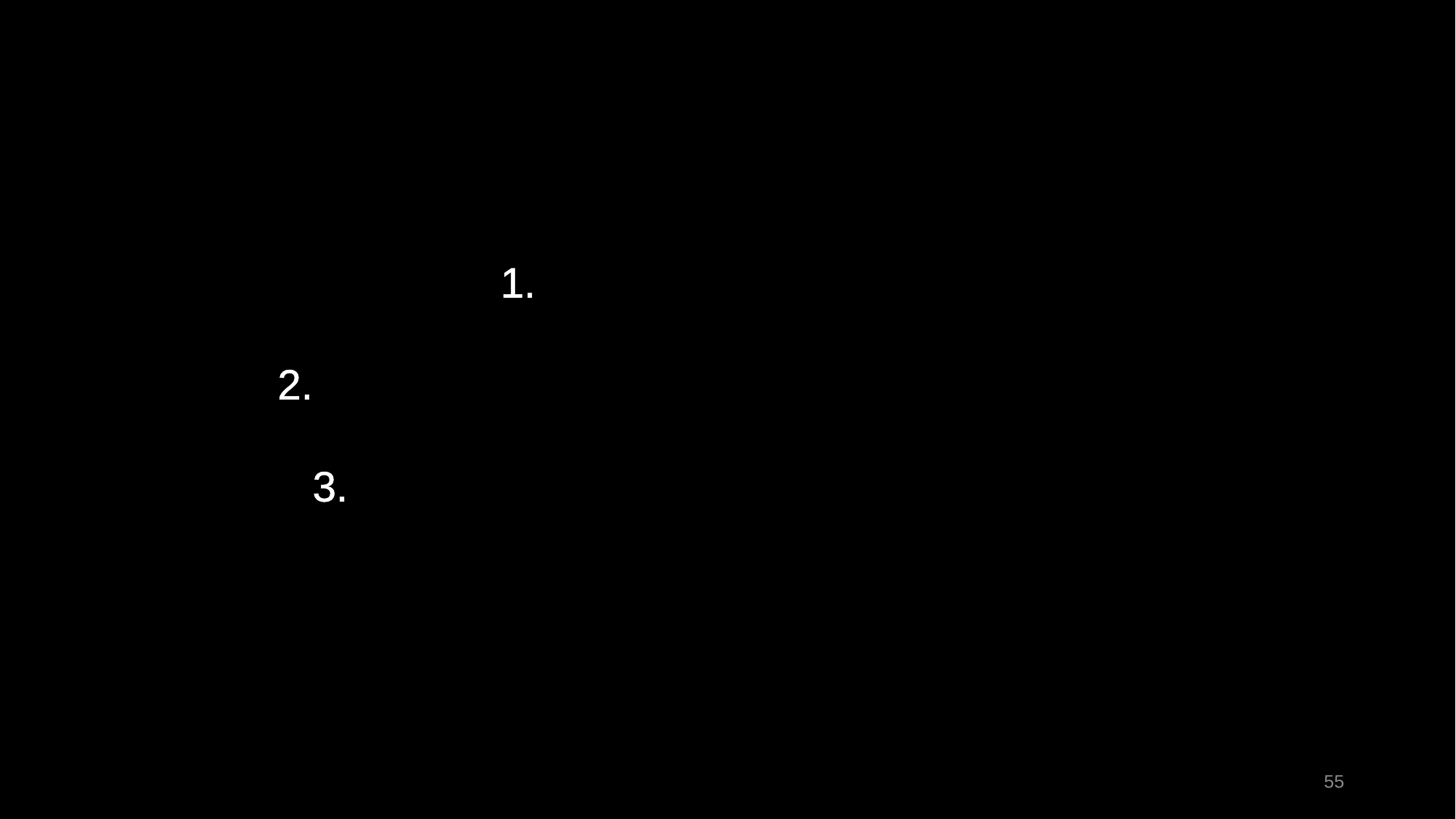

프로젝트 진행 시 깃허브 활용
교육팀 측에서 레포 생성

팀원들은 생성된 레포에서 자유롭게 프로젝트 진행

프로젝트 완성 이후 README.MD 작성 필수
(이후에 깃허브 관련 매뉴얼 업로드 예정)

55